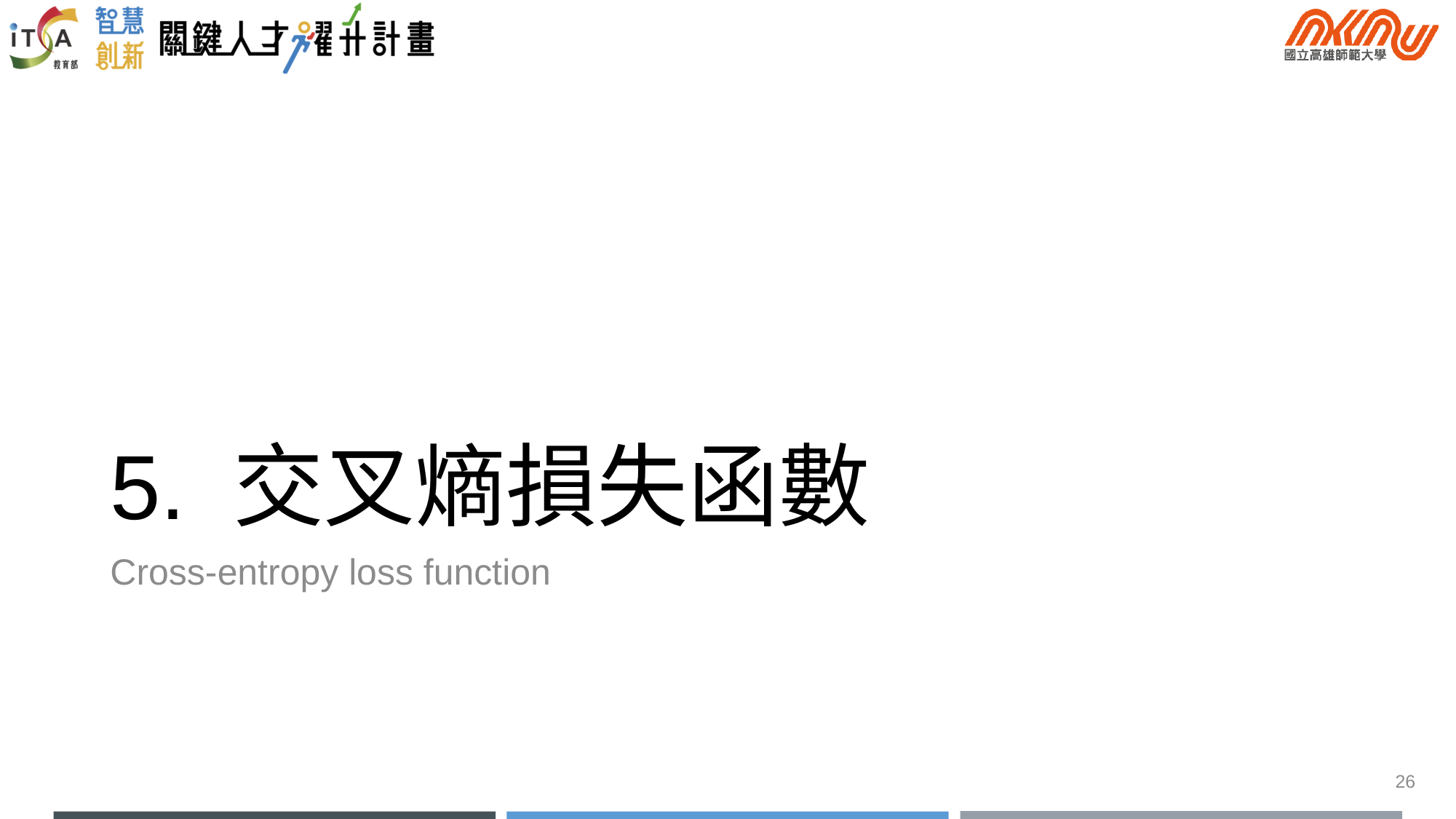

# 5. 交叉熵損失函數
Cross-entropy loss function
26